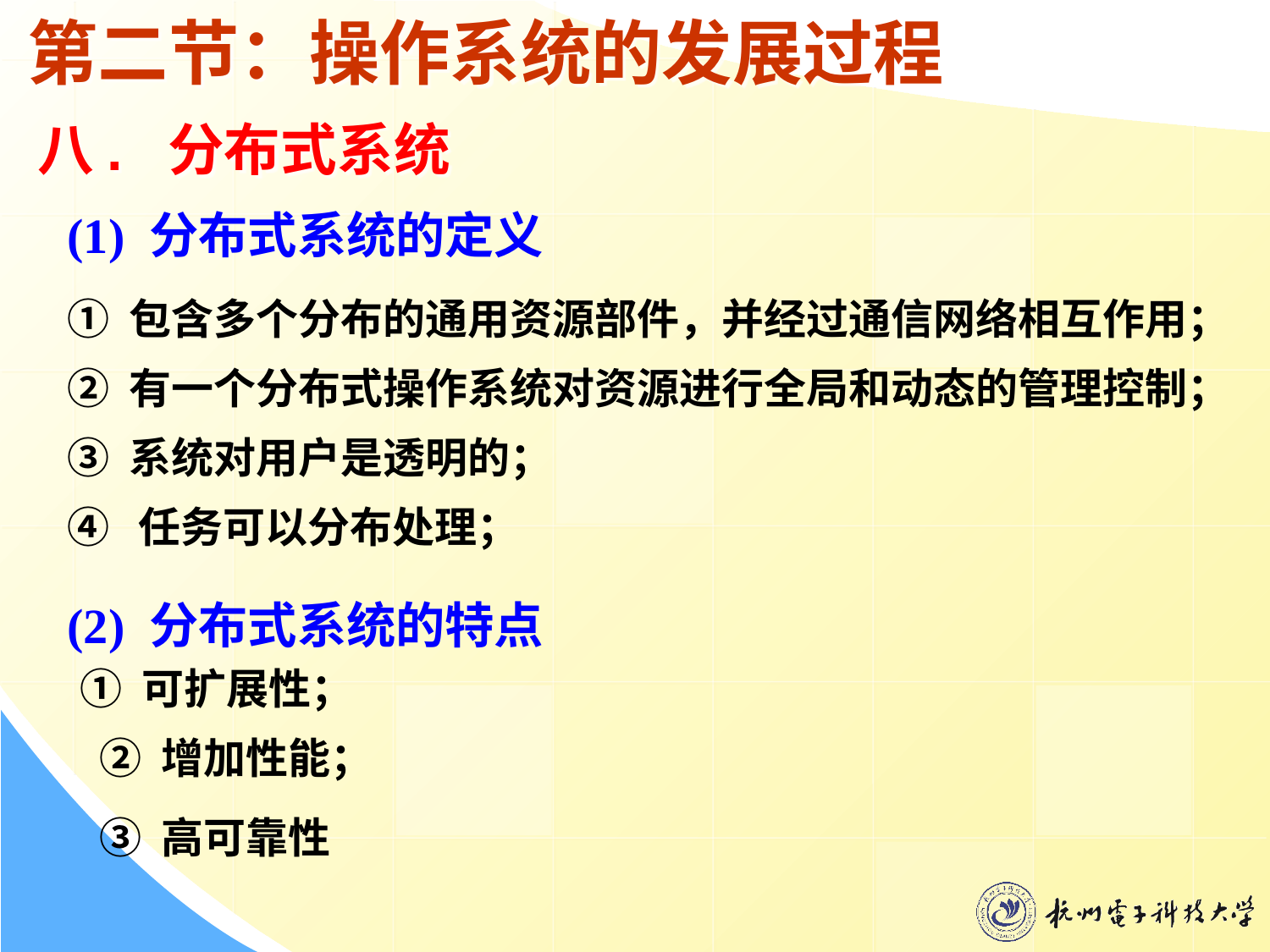

# 第二节：操作系统的发展过程
八.  分布式系统
(1) 分布式系统的定义
① 包含多个分布的通用资源部件，并经过通信网络相互作用；
② 有一个分布式操作系统对资源进行全局和动态的管理控制；
③ 系统对用户是透明的；
④  任务可以分布处理；

(2) 分布式系统的特点
  ① 可扩展性；
    ② 增加性能；
    ③ 高可靠性